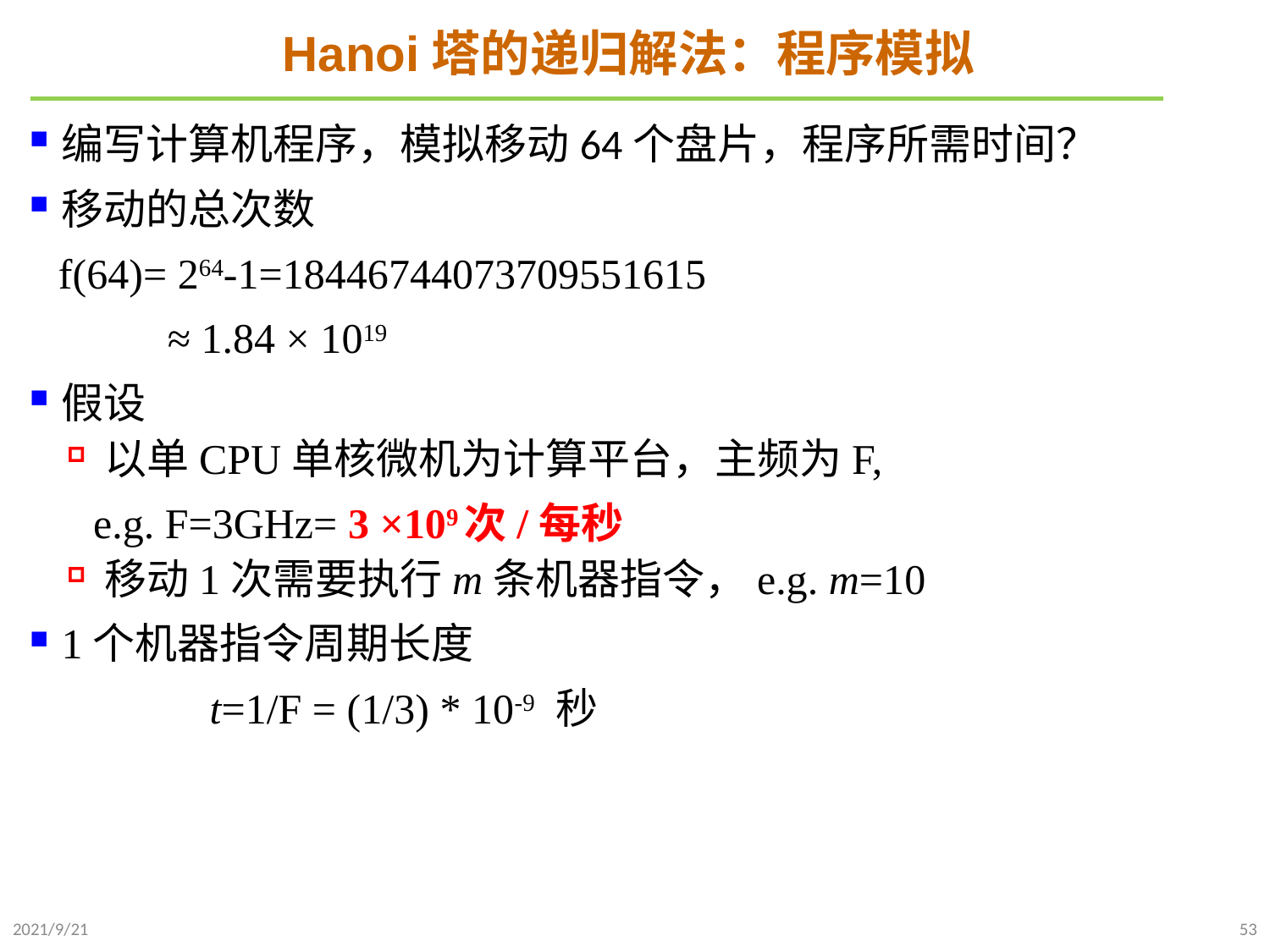

# Hanoi塔的递归解法：程序模拟
编写计算机程序，模拟移动64个盘片，程序所需时间？
移动的总次数
   f(64)= 264-1=18446744073709551615
             ≈ 1.84 × 1019
假设
以单CPU单核微机为计算平台，主频为F,
      e.g. F=3GHz= 3 ×109次/每秒
移动1次需要执行m条机器指令，e.g. m=10
1个机器指令周期长度
                 t=1/F = (1/3) * 10-9 秒

2021/9/21
53